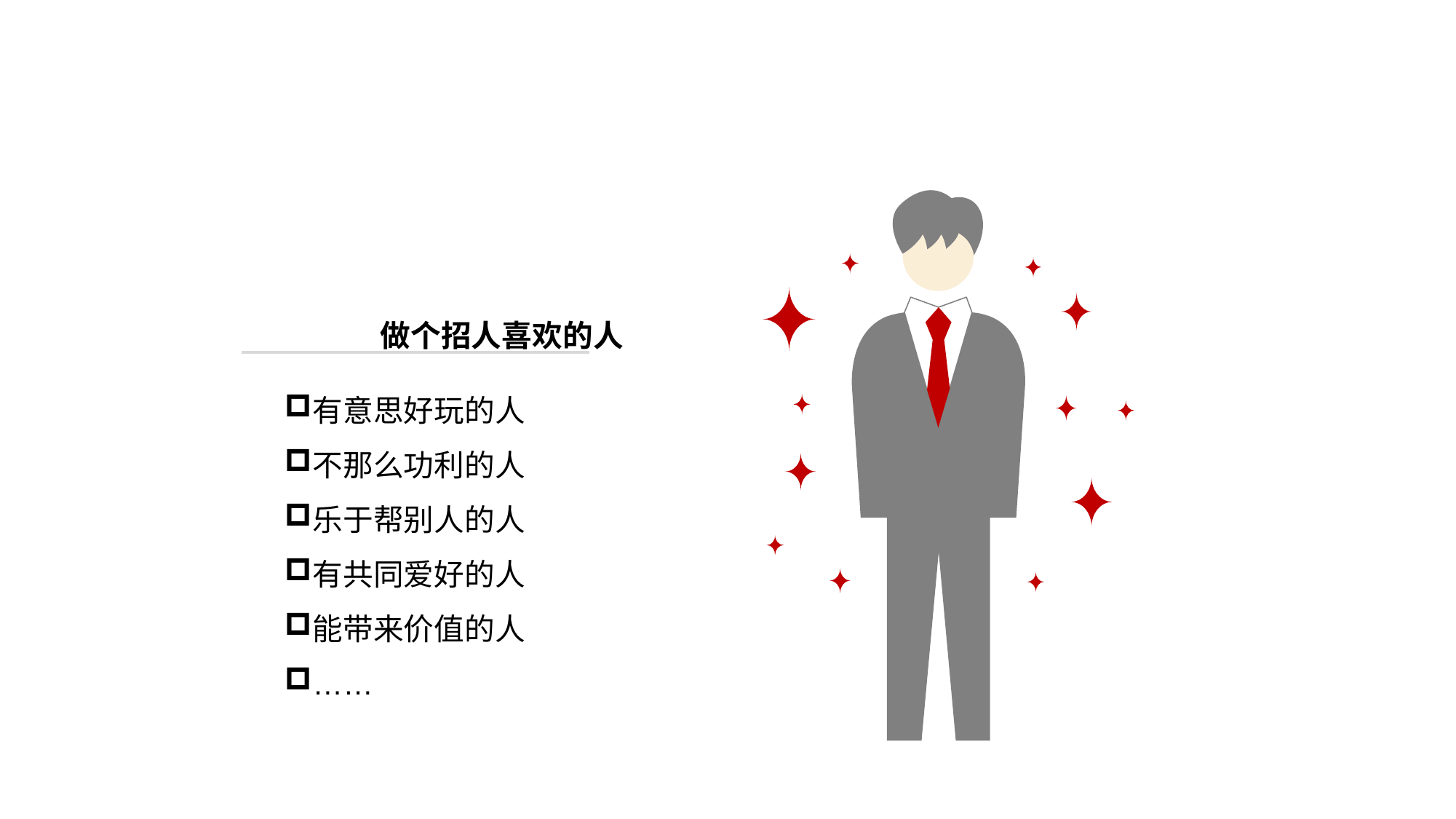

做个招人喜欢的人
有意思好玩的人
不那么功利的人
乐于帮别人的人
有共同爱好的人
能带来价值的人
……